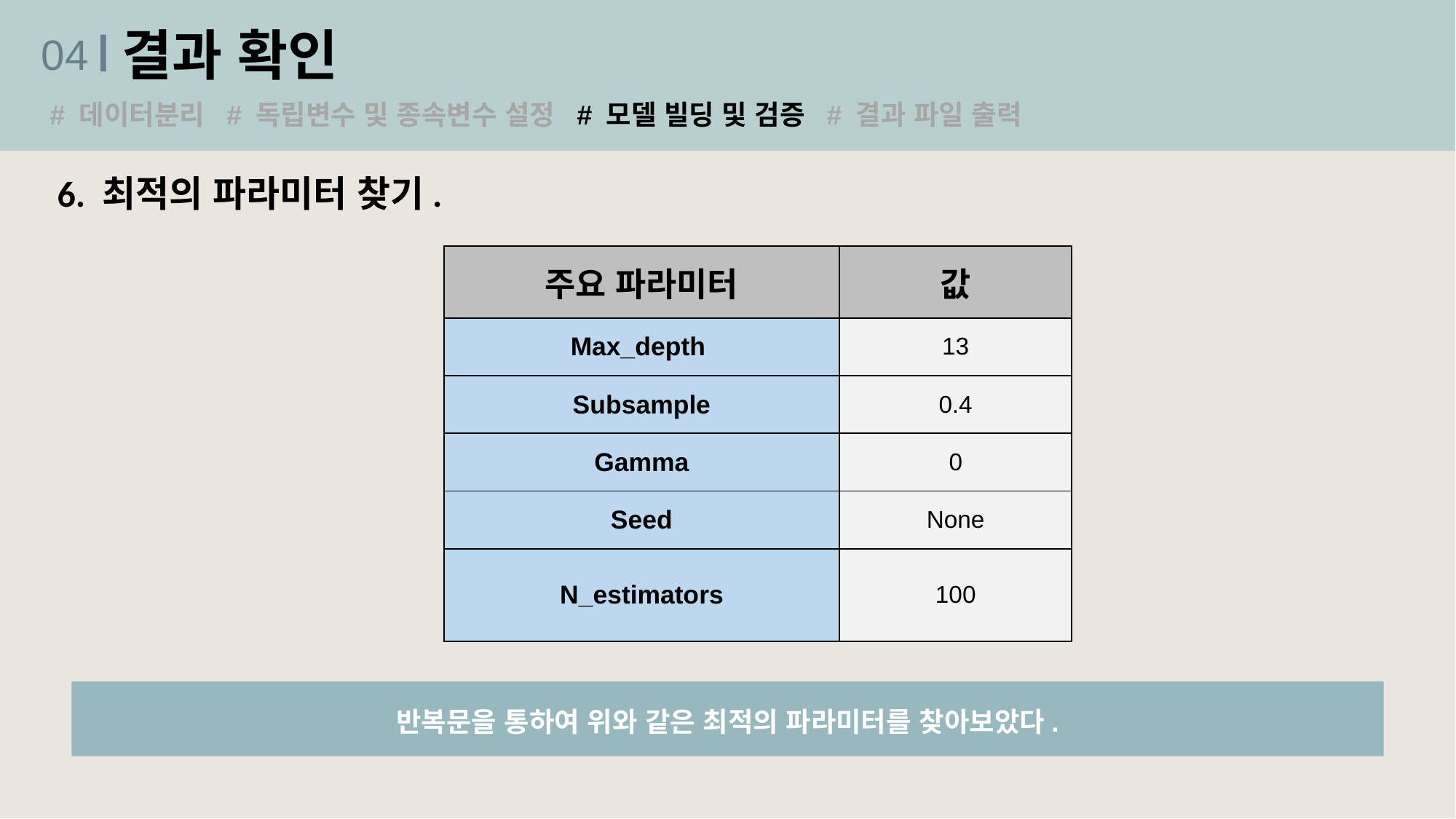

결과 확인
04

# 데이터분리  # 독립변수 및 종속변수 설정  # 모델 빌딩 및 검증  # 결과 파일 출력

6. 최적의 파라미터 찾기.
| 주요 파라미터 | 값 |
| --- | --- |
| Max\_depth | 13 |
| Subsample | 0.4 |
| Gamma | 0 |
| Seed | None |
| N\_estimators | 100 |

반복문을 통하여 위와 같은 최적의 파라미터를 찾아보았다.